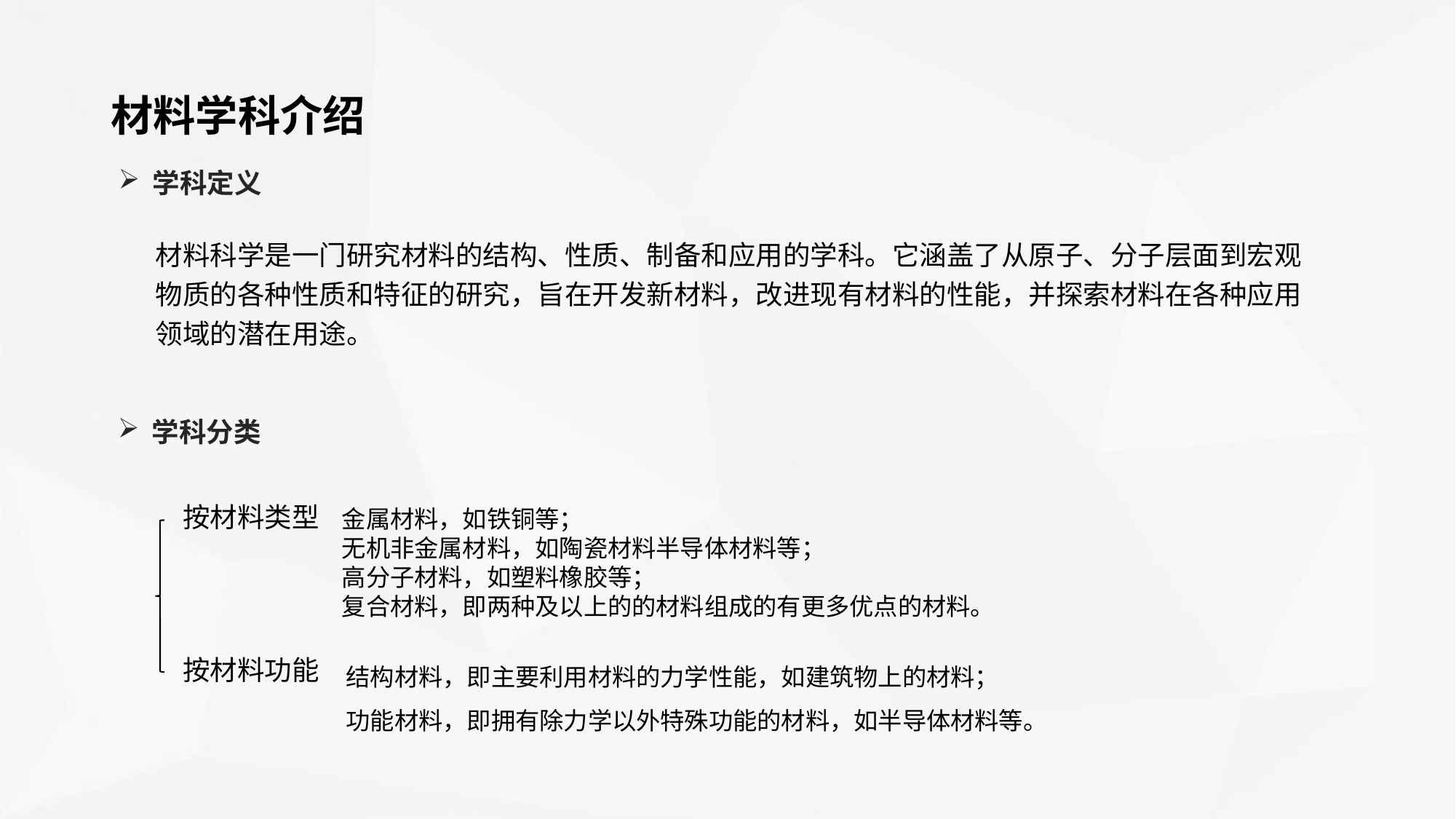

材料学科介绍
学科定义
材料科学是一门研究材料的结构、性质、制备和应用的学科。它涵盖了从原子、分子层面到宏观物质的各种性质和特征的研究，旨在开发新材料，改进现有材料的性能，并探索材料在各种应用领域的潜在用途。
学科分类
按材料类型
金属材料，如铁铜等；
无机非金属材料，如陶瓷材料半导体材料等；
高分子材料，如塑料橡胶等；
复合材料，即两种及以上的的材料组成的有更多优点的材料。

结构材料，即主要利用材料的力学性能，如建筑物上的材料；
功能材料，即拥有除力学以外特殊功能的材料，如半导体材料等。
按材料功能